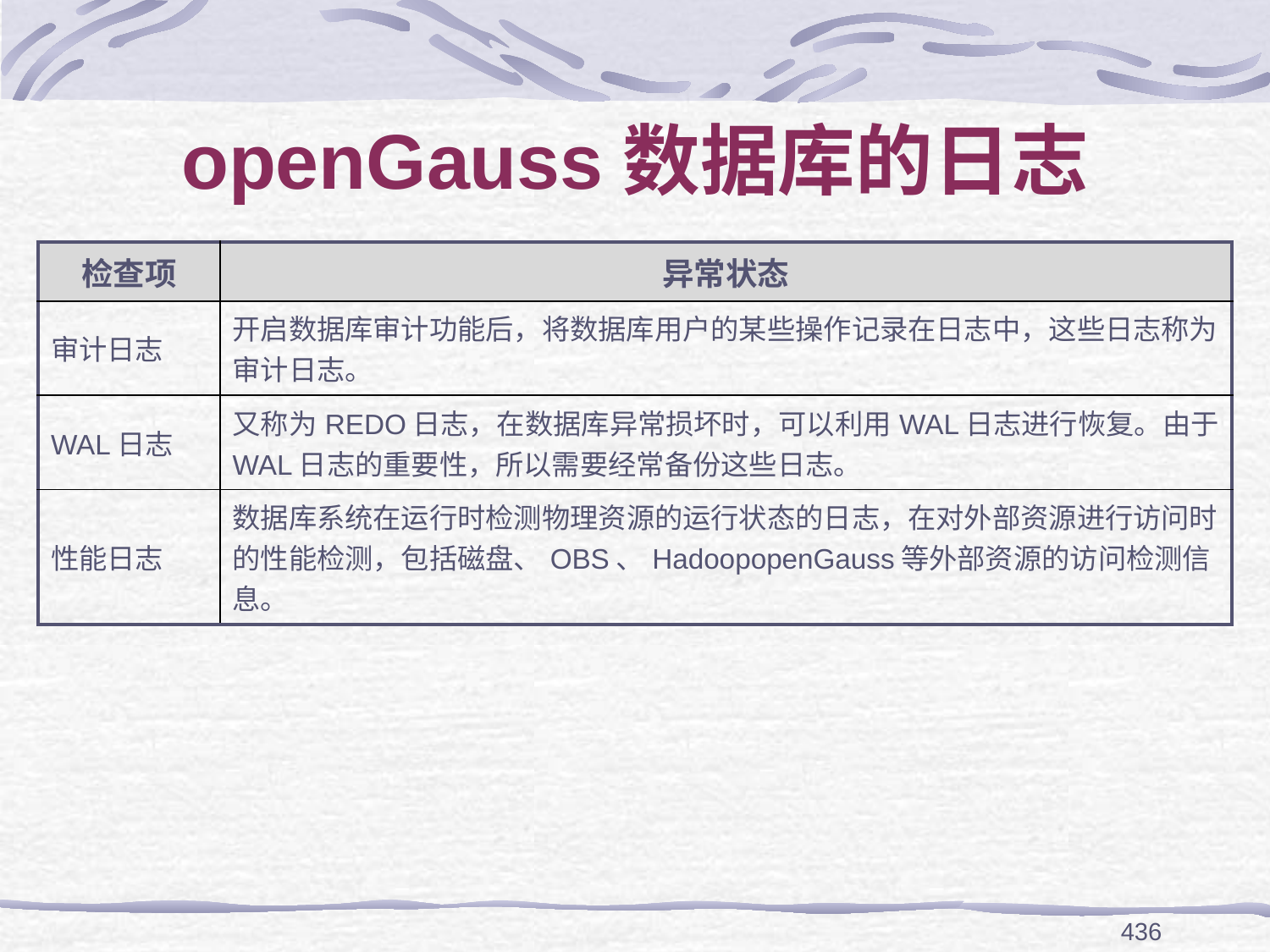

# openGauss数据库的日志
| 检查项 | 异常状态 |
| --- | --- |
| 审计日志 | 开启数据库审计功能后，将数据库用户的某些操作记录在日志中，这些日志称为审计日志。 |
| WAL日志 | 又称为REDO日志，在数据库异常损坏时，可以利用WAL日志进行恢复。由于WAL日志的重要性，所以需要经常备份这些日志。 |
| 性能日志 | 数据库系统在运行时检测物理资源的运行状态的日志，在对外部资源进行访问时的性能检测，包括磁盘、OBS、HadoopopenGauss等外部资源的访问检测信息。 |
436